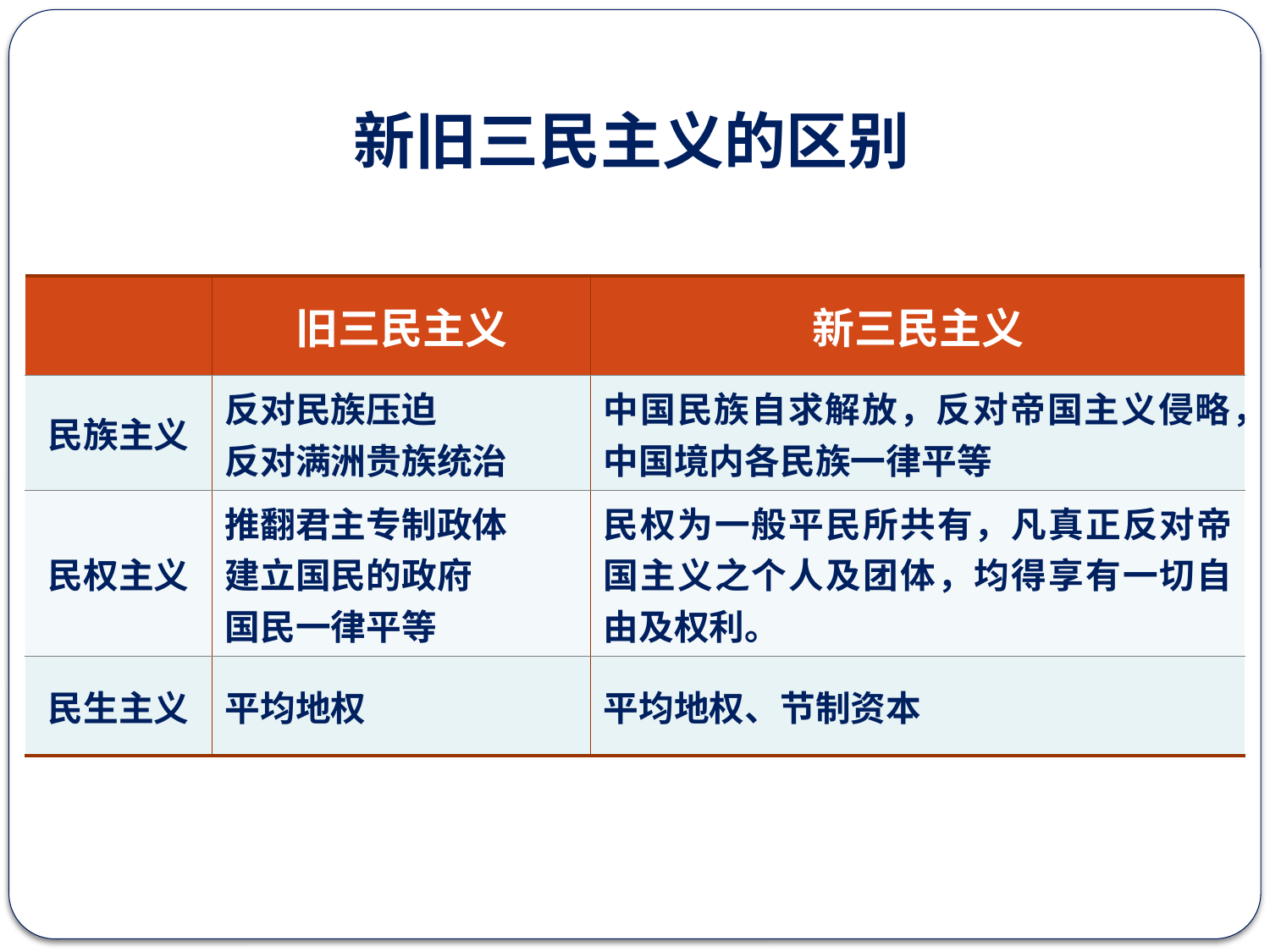

新旧三民主义的区别
|  | 旧三民主义 | 新三民主义 |
| --- | --- | --- |
| 民族主义 | 反对民族压迫 反对满洲贵族统治 | 中国民族自求解放，反对帝国主义侵略，中国境内各民族一律平等 |
| 民权主义 | 推翻君主专制政体 建立国民的政府 国民一律平等 | 民权为一般平民所共有，凡真正反对帝国主义之个人及团体，均得享有一切自由及权利。 |
| 民生主义 | 平均地权 | 平均地权、节制资本 |